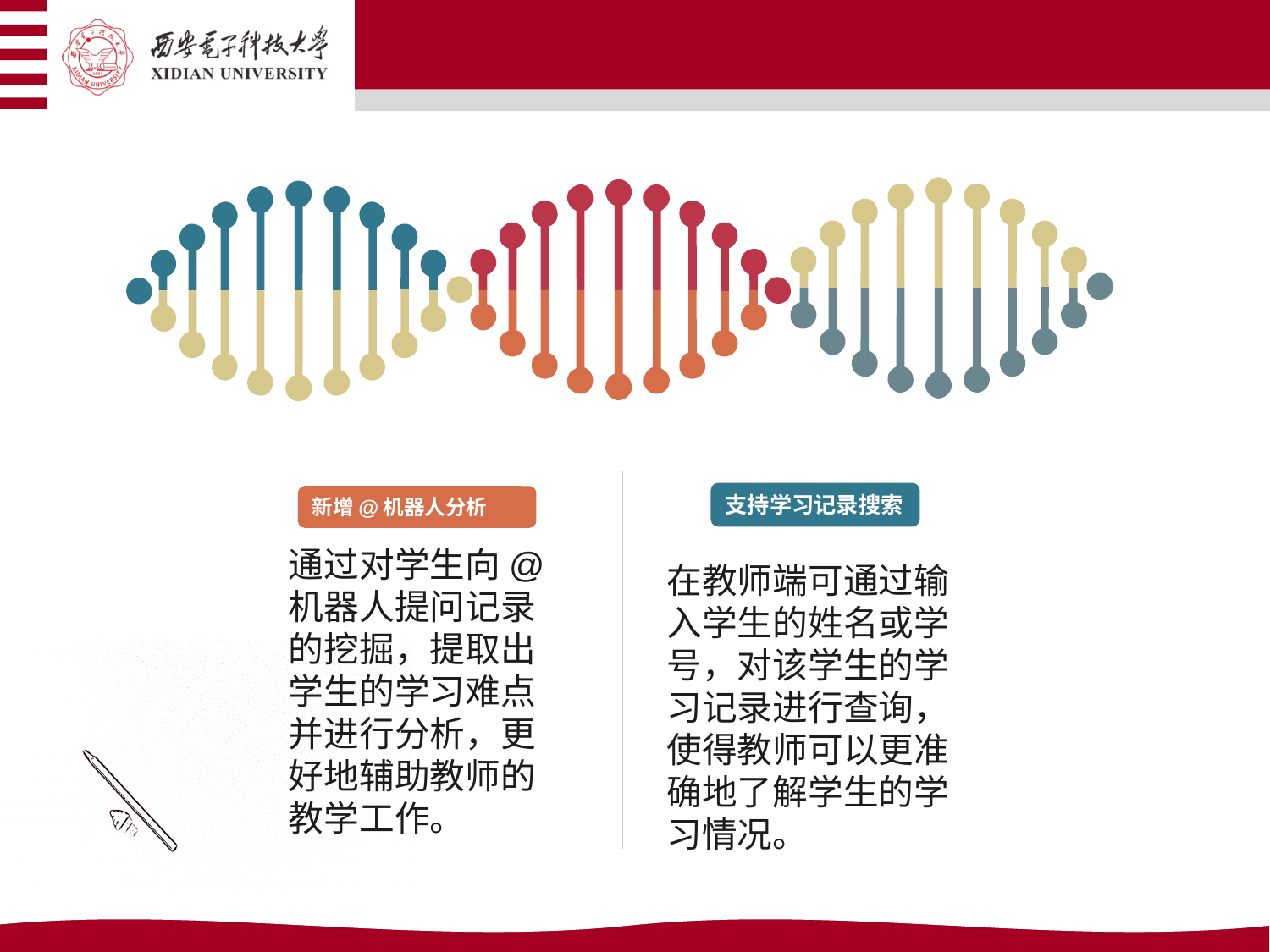

支持学习记录搜索
新增@机器人分析
通过对学生向@机器人提问记录的挖掘，提取出学生的学习难点并进行分析，更好地辅助教师的教学工作。
在教师端可通过输入学生的姓名或学号，对该学生的学习记录进行查询，使得教师可以更准确地了解学生的学习情况。